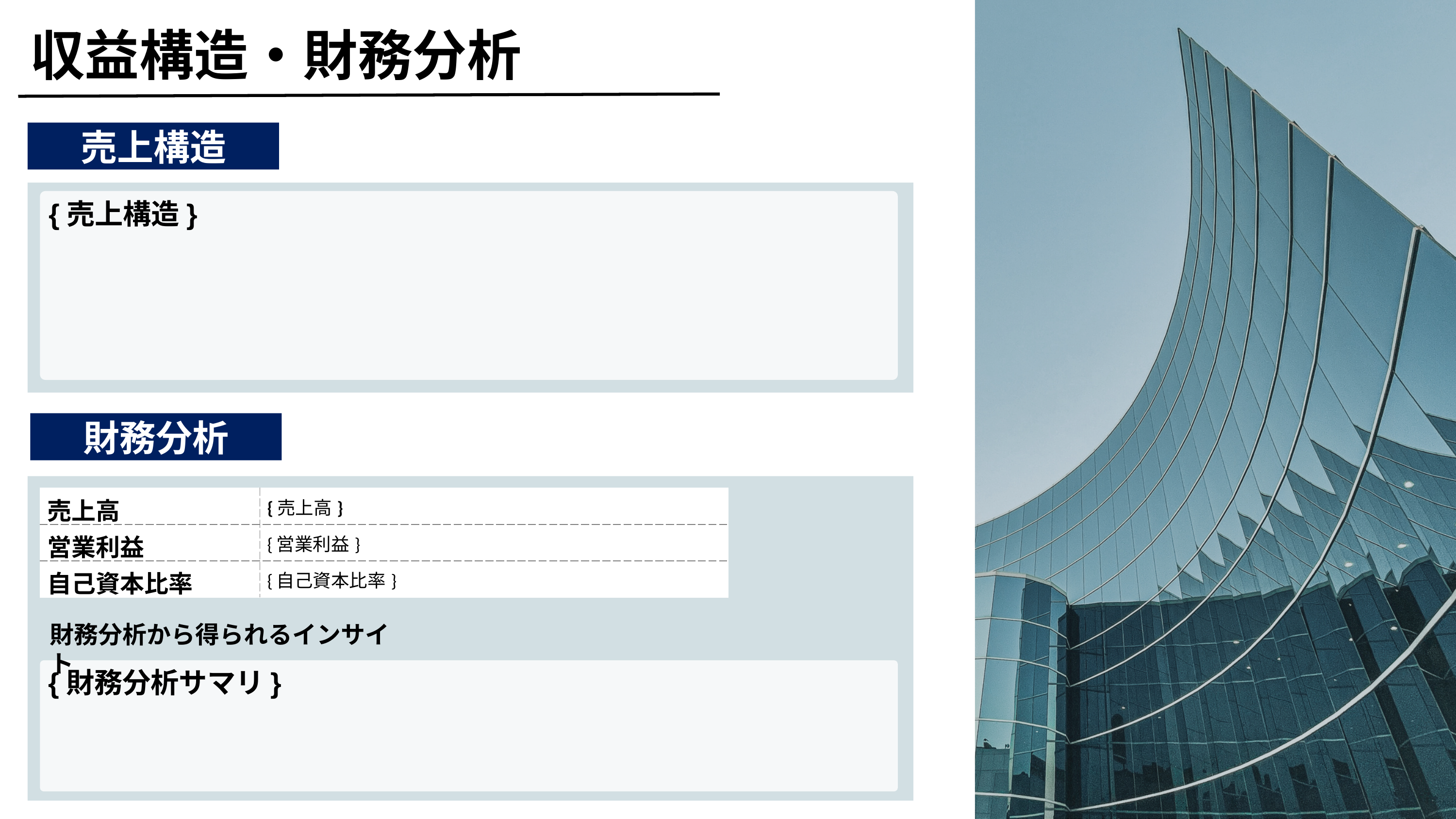

収益構造・財務分析

売上構造

{売上構造}
財務分析

| 売上高 | {売上高} |
| --- | --- |
| 営業利益 | {営業利益} |
| 自己資本比率 | {自己資本比率} |
財務分析から得られるインサイト
{財務分析サマリ}